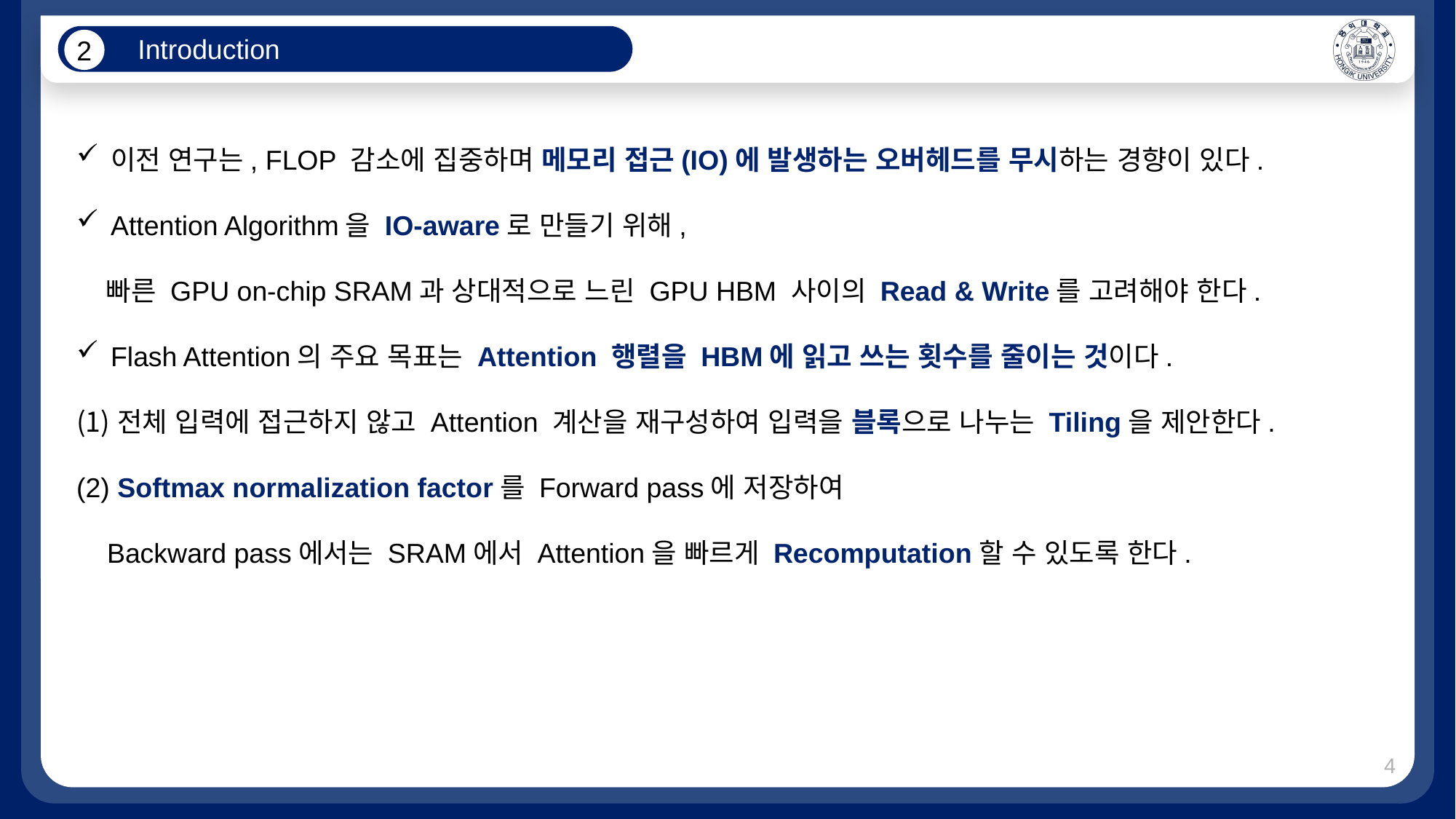

Introduction
2
이전 연구는, FLOP 감소에 집중하며 메모리 접근(IO)에 발생하는 오버헤드를 무시하는 경향이 있다.
Attention Algorithm을 IO-aware로 만들기 위해,
   빠른 GPU on-chip SRAM과 상대적으로 느린 GPU HBM 사이의 Read & Write를 고려해야 한다.
Flash Attention의 주요 목표는 Attention 행렬을 HBM에 읽고 쓰는 횟수를 줄이는 것이다.
전체 입력에 접근하지 않고 Attention 계산을 재구성하여 입력을 블록으로 나누는 Tiling을 제안한다.
(2) Softmax normalization factor를 Forward pass에 저장하여
    Backward pass에서는 SRAM에서 Attention을 빠르게 Recomputation할 수 있도록 한다.
4